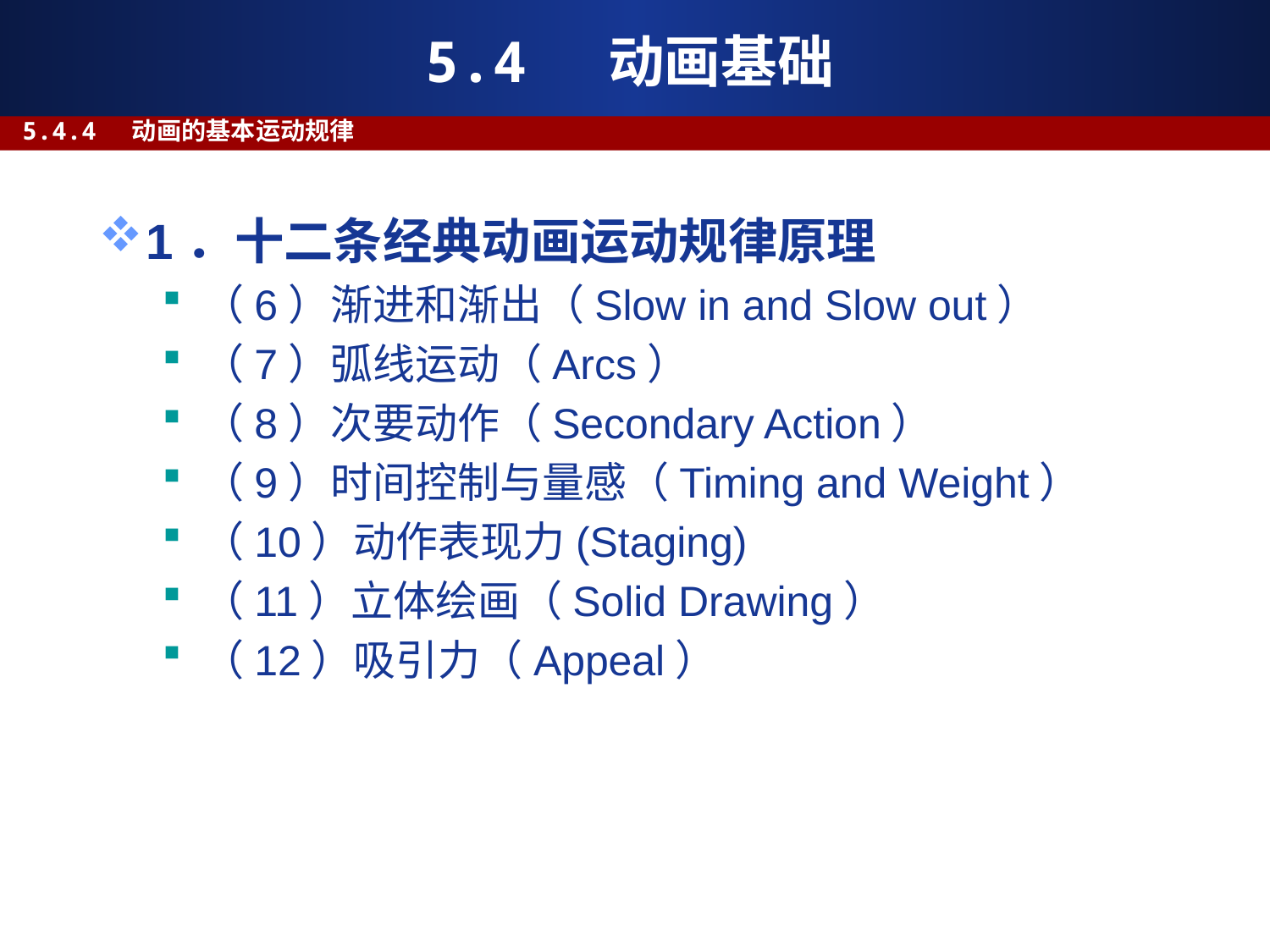

# 5.4  动画基础
5.4.4  动画的基本运动规律
1．十二条经典动画运动规律原理
（6）渐进和渐出（Slow in and Slow out）
（7）弧线运动（Arcs）
（8）次要动作（Secondary Action）
（9）时间控制与量感（Timing and Weight）
（10）动作表现力(Staging)
（11）立体绘画（Solid Drawing）
（12）吸引力（Appeal）